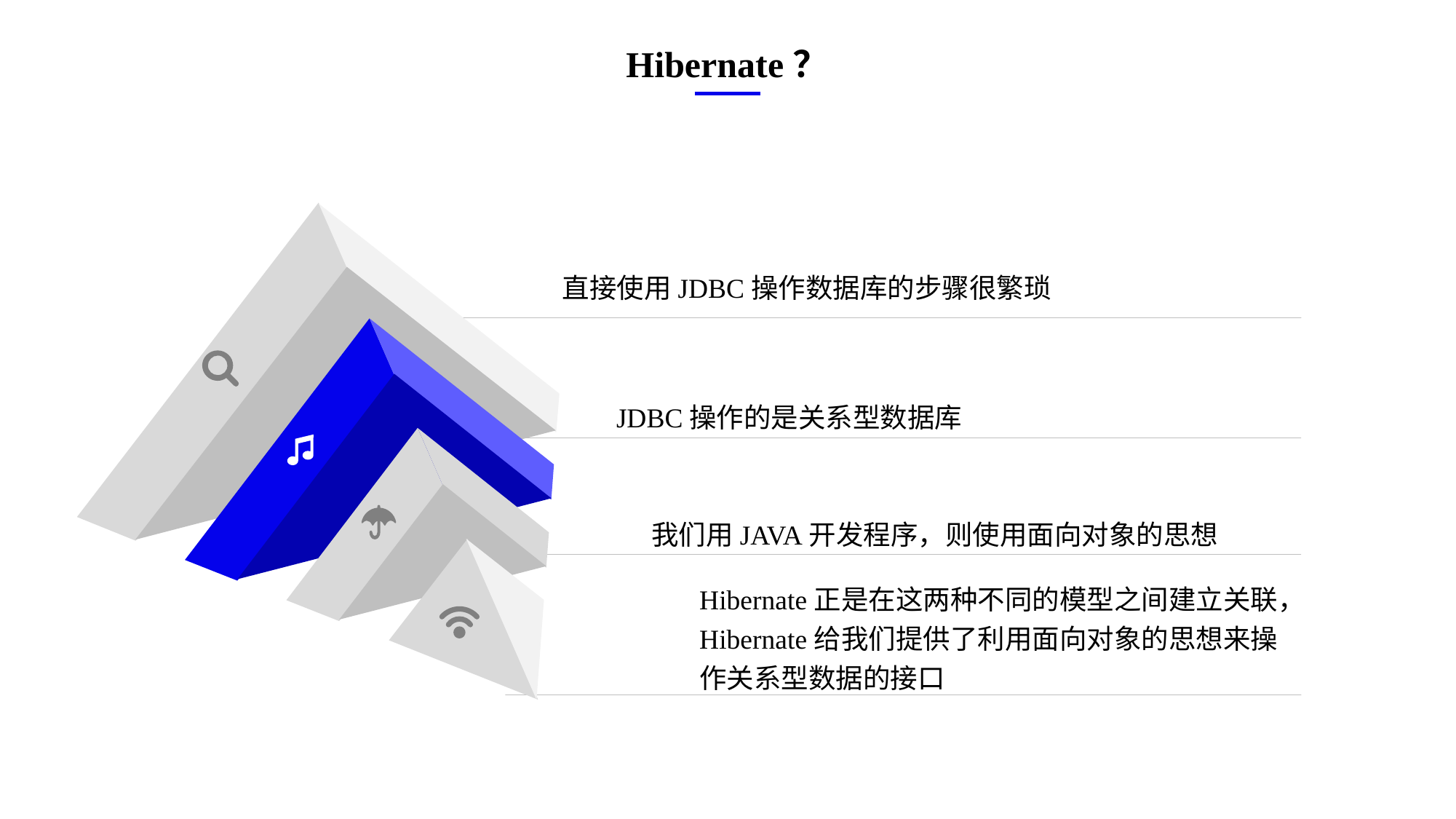

Hibernate？

直接使用JDBC操作数据库的步骤很繁琐
JDBC操作的是关系型数据库
我们用JAVA开发程序，则使用面向对象的思想
Hibernate正是在这两种不同的模型之间建立关联，Hibernate给我们提供了利用面向对象的思想来操作关系型数据的接口

e7d195523061f1c0ae0eb3eed39d2bcef4622b2499a05fe6567B54A876BEB457BD1EB8EBE9915191D1FA2E860D28D251AB291D9CBBDD28D4BD16020FD75D8281481517FC21E86E4C931520AFA1087E92E357E3DB373CA326F6F926B1A67F681E99E875FFD293B2C32B3919AE4D43F9436862A7DD54F9346DF3662D8AB7319030EF75D53FF682DE13